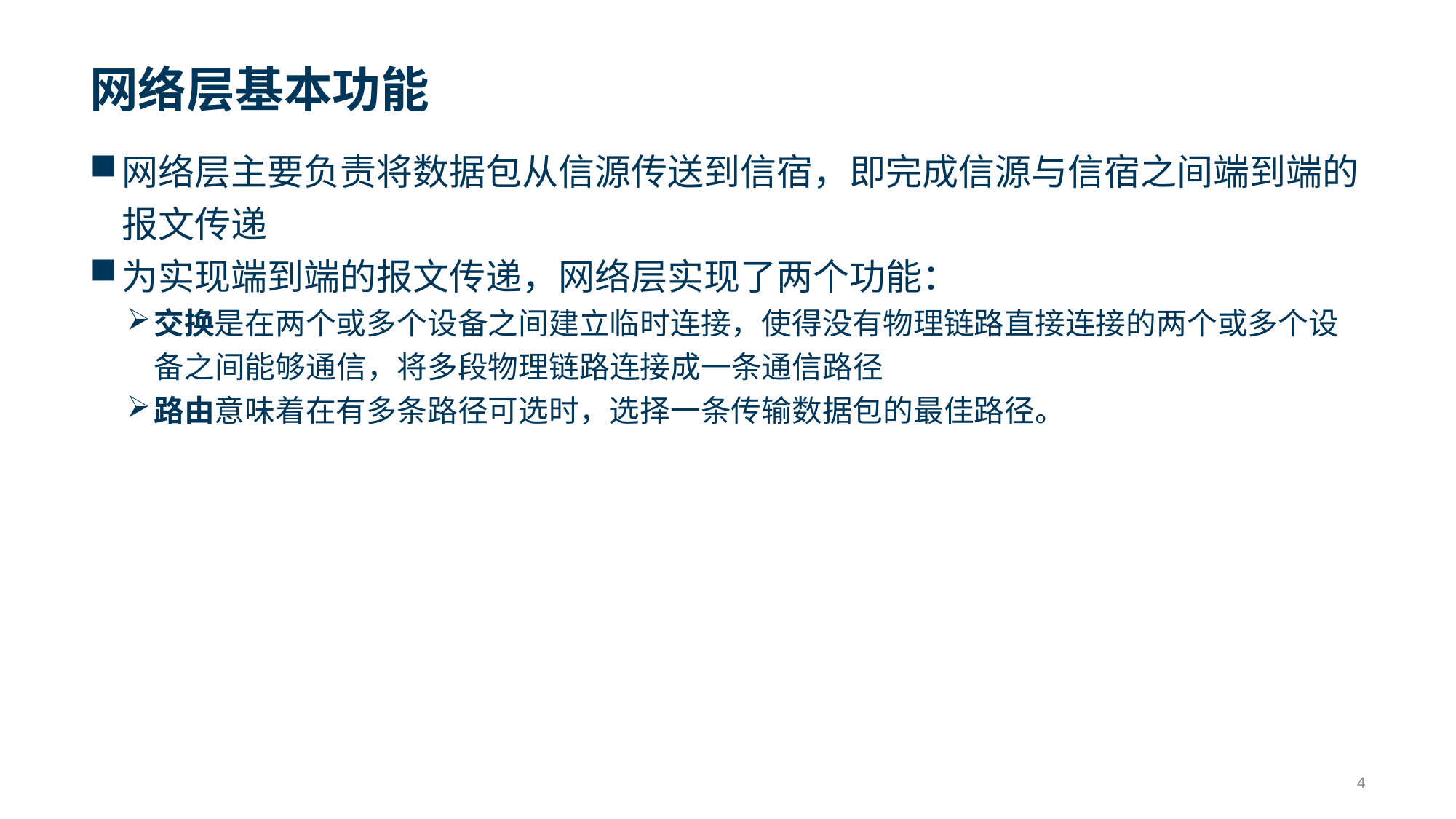

# 网络层基本功能
网络层主要负责将数据包从信源传送到信宿，即完成信源与信宿之间端到端的报文传递
为实现端到端的报文传递，网络层实现了两个功能：
交换是在两个或多个设备之间建立临时连接，使得没有物理链路直接连接的两个或多个设备之间能够通信，将多段物理链路连接成一条通信路径
路由意味着在有多条路径可选时，选择一条传输数据包的最佳路径。

4